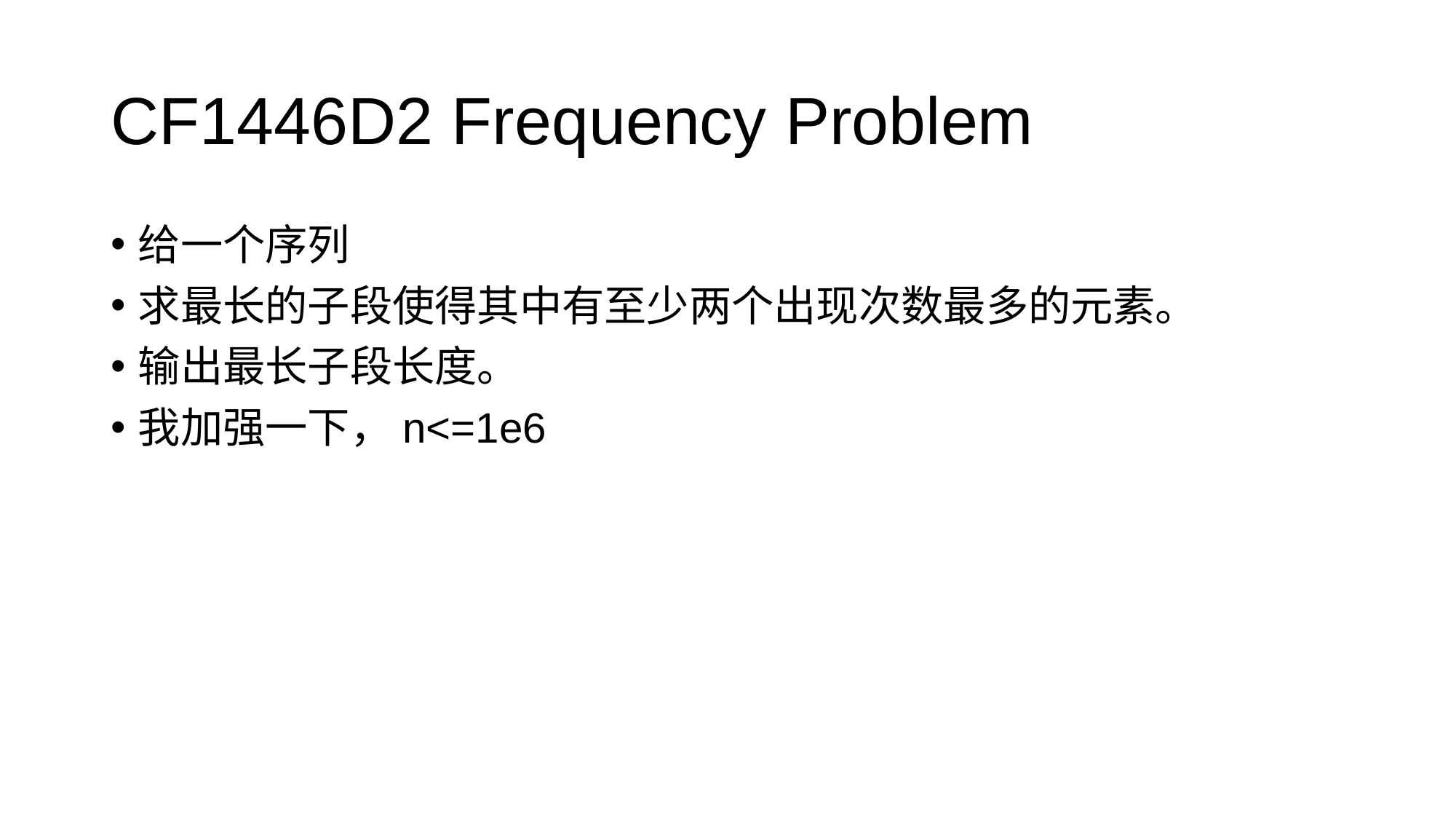

# CF1446D2 Frequency Problem
给一个序列
求最长的子段使得其中有至少两个出现次数最多的元素。
输出最长子段长度。
我加强一下，n<=1e6